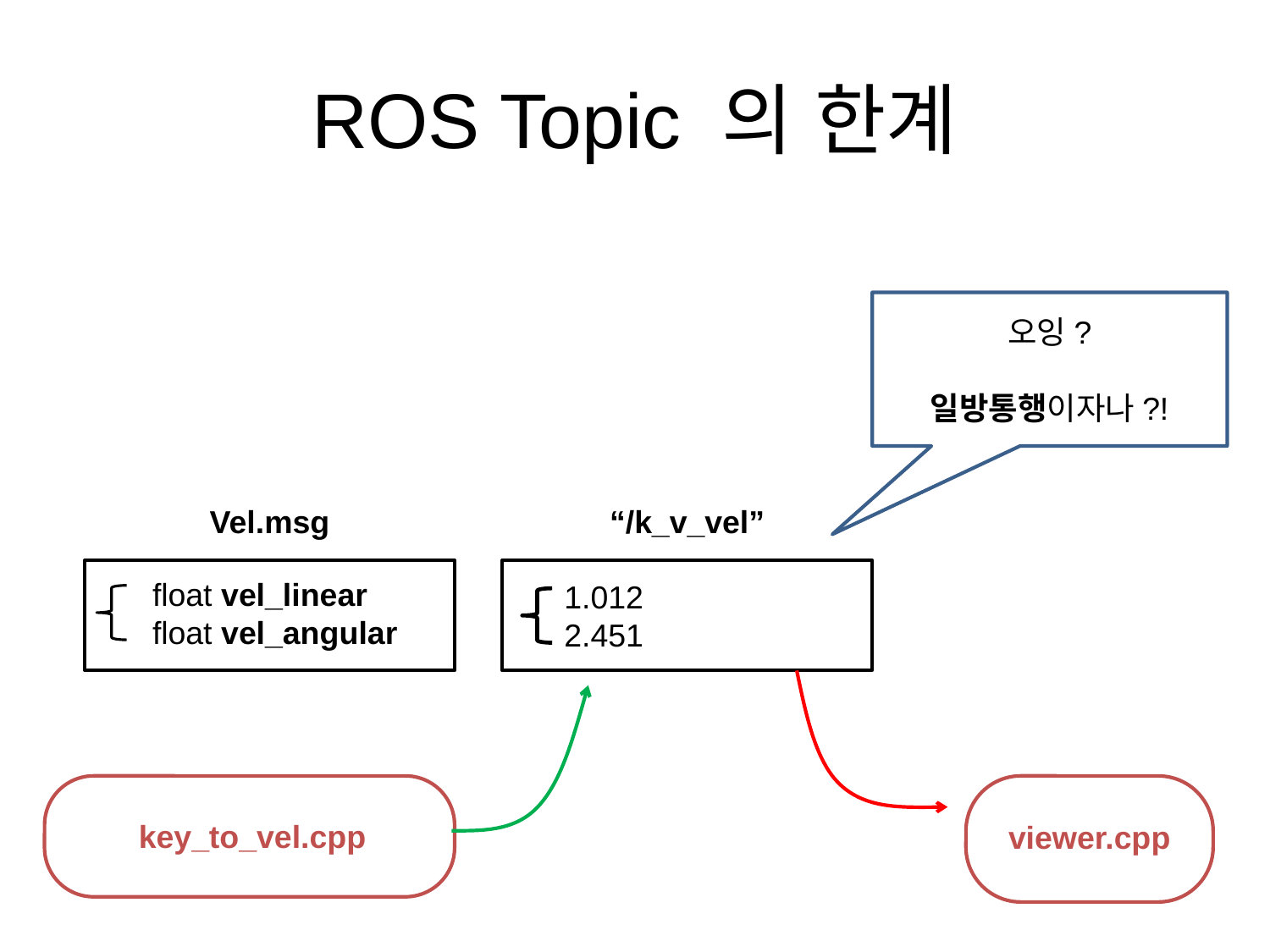

# ROS Topic 의 한계
오잉?
일방통행이자나?!
Vel.msg

float vel_linear
float vel_angular

“/k_v_vel”

1.012
2.451

key_to_vel.cpp
viewer.cpp